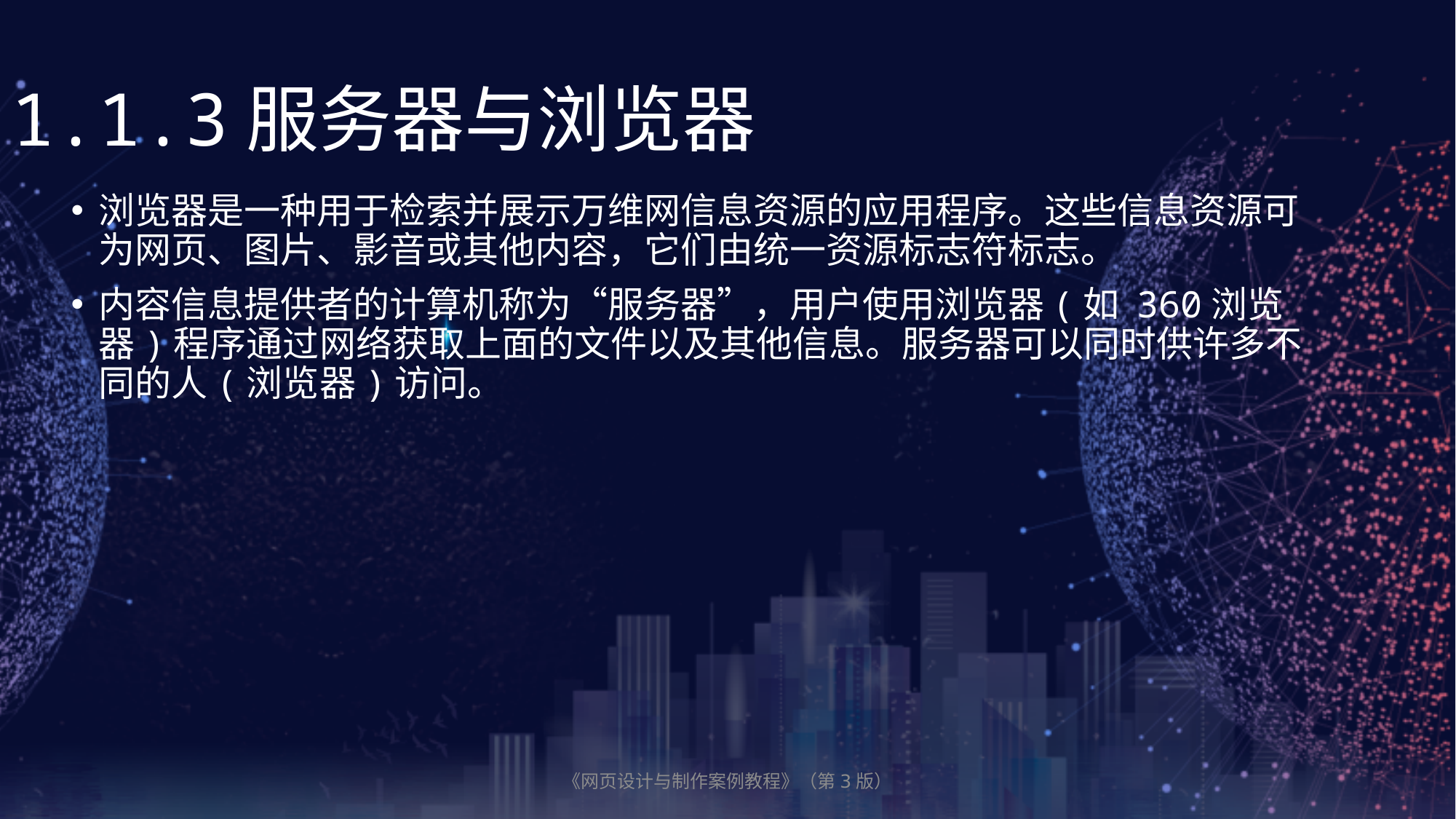

1.1.3服务器与浏览器
浏览器是一种用于检索并展示万维网信息资源的应用程序。这些信息资源可为网页、图片、影音或其他内容，它们由统一资源标志符标志。
内容信息提供者的计算机称为“服务器”，用户使用浏览器(如 360浏览器)程序通过网络获取上面的文件以及其他信息。服务器可以同时供许多不同的人(浏览器)访问。

《网页设计与制作案例教程》（第3版）